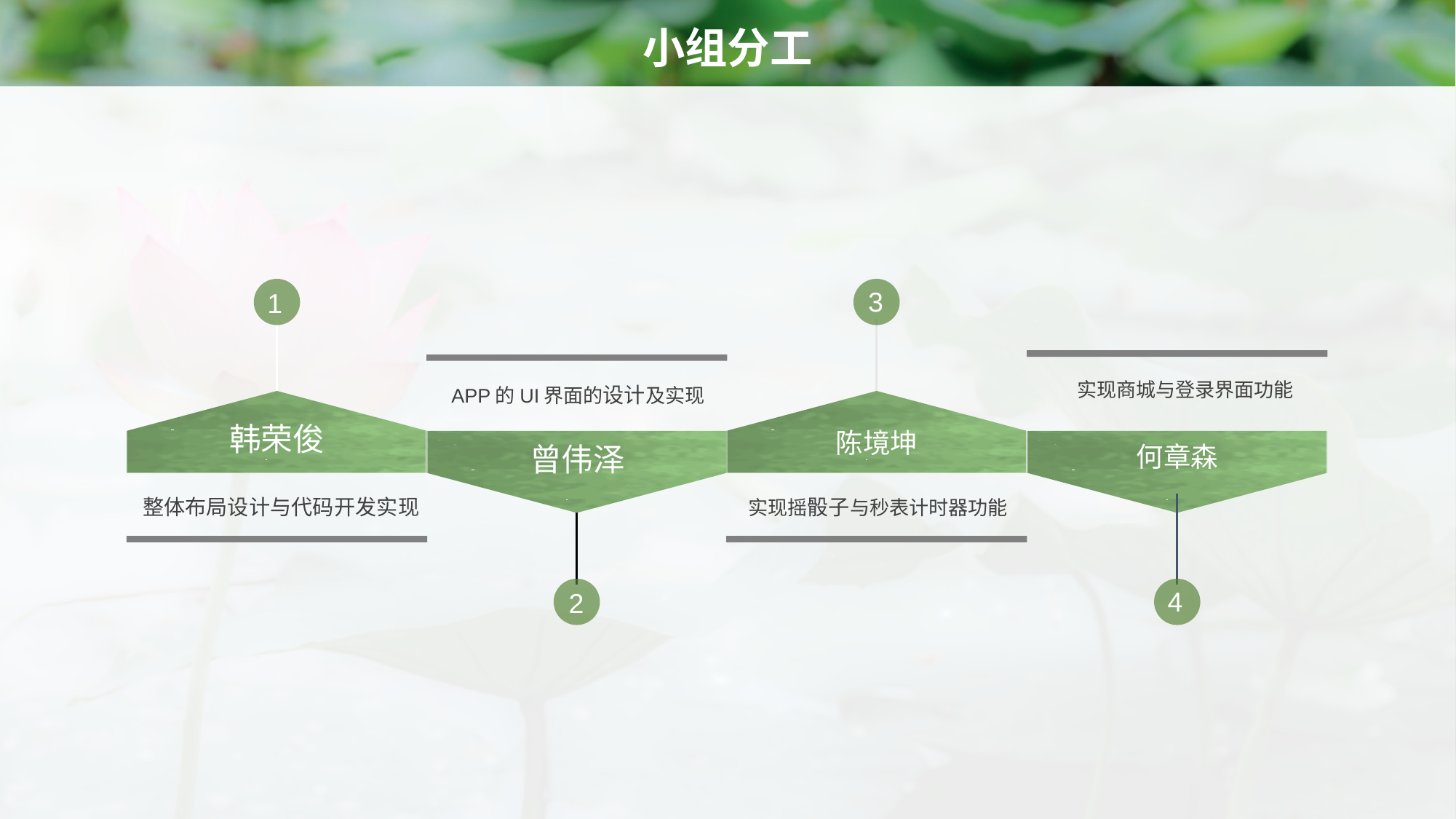

# 小组分工

1

3

实现商城与登录界面功能
APP的UI界面的设计及实现

韩荣俊

陈境坤

曾伟泽

何章森
整体布局设计与代码开发实现
实现摇骰子与秒表计时器功能

2

4